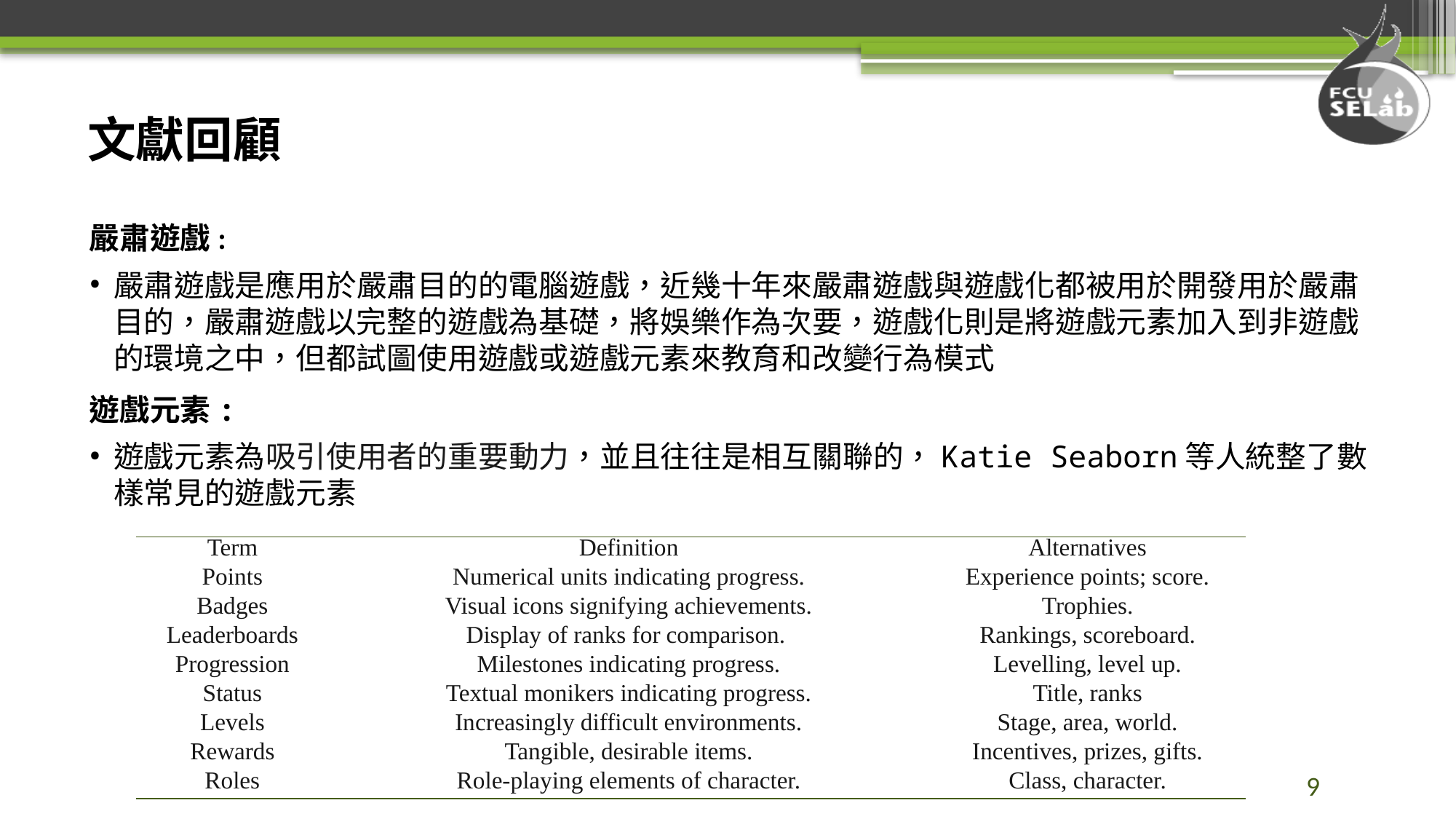

# 文獻回顧
嚴肅遊戲:
嚴肅遊戲是應用於嚴肅目的的電腦遊戲，近幾十年來嚴肅遊戲與遊戲化都被用於開發用於嚴肅目的，嚴肅遊戲以完整的遊戲為基礎，將娛樂作為次要，遊戲化則是將遊戲元素加入到非遊戲的環境之中，但都試圖使用遊戲或遊戲元素來教育和改變行為模式
遊戲元素:
遊戲元素為吸引使用者的重要動力，並且往往是相互關聯的，Katie Seaborn等人統整了數樣常見的遊戲元素

| Term | Definition | Alternatives |
| --- | --- | --- |
| Points | Numerical units indicating progress. | Experience points; score. |
| Badges | Visual icons signifying achievements. | Trophies. |
| Leaderboards | Display of ranks for comparison. | Rankings, scoreboard. |
| Progression | Milestones indicating progress. | Levelling, level up. |
| Status | Textual monikers indicating progress. | Title, ranks |
| Levels | Increasingly difficult environments. | Stage, area, world. |
| Rewards | Tangible, desirable items. | Incentives, prizes, gifts. |
| Roles | Role-playing elements of character. | Class, character. |
9